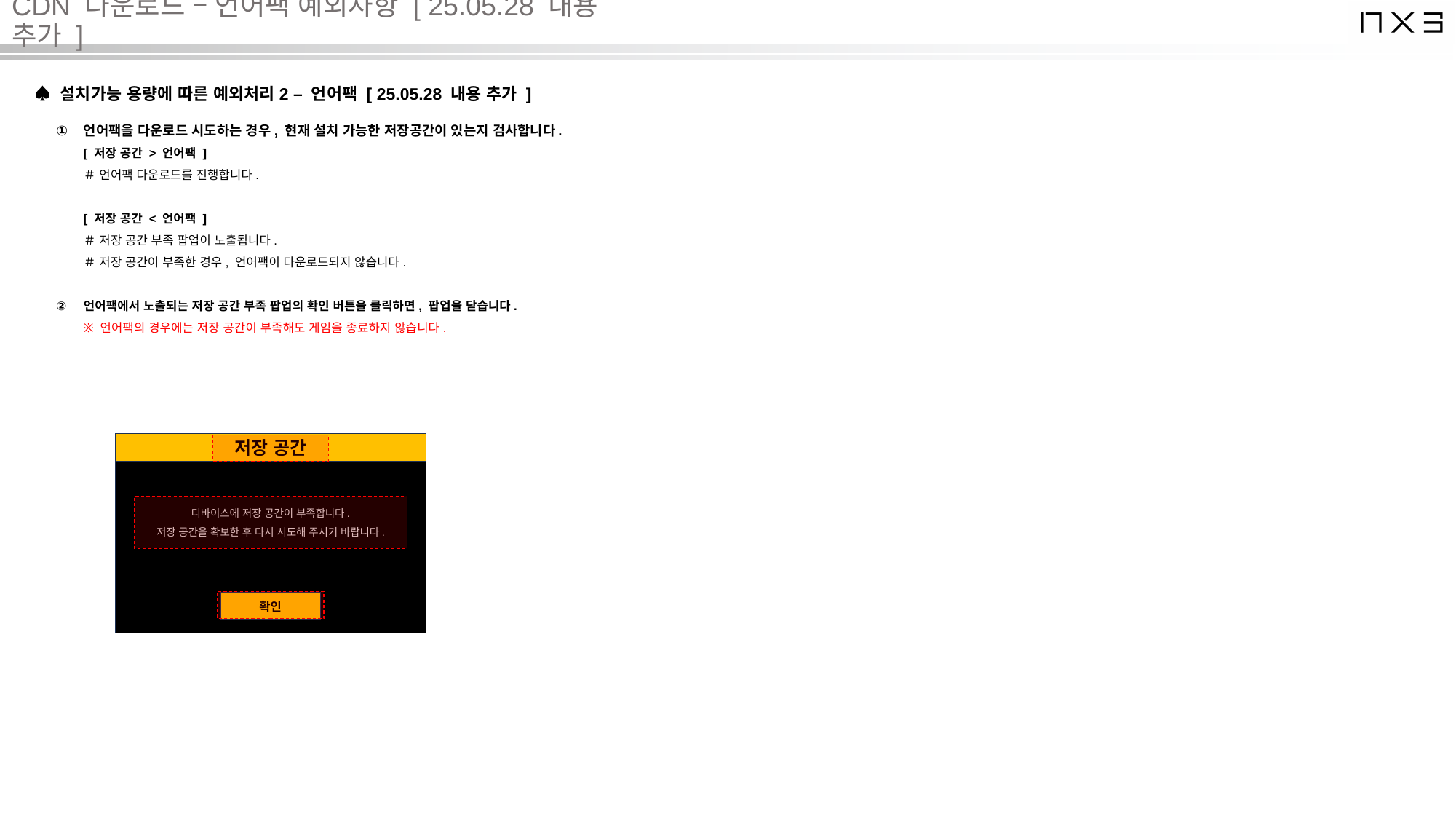

# CDN 다운로드 – 언어팩 예외사항 [ 25.05.28 내용 추가 ]
♠ 설치가능 용량에 따른 예외처리2 – 언어팩 [ 25.05.28 내용 추가 ]
언어팩을 다운로드 시도하는 경우, 현재 설치 가능한 저장공간이 있는지 검사합니다.
[ 저장 공간 > 언어팩 ]
＃ 언어팩 다운로드를 진행합니다.
[ 저장 공간 < 언어팩 ]
＃ 저장 공간 부족 팝업이 노출됩니다.
＃ 저장 공간이 부족한 경우, 언어팩이 다운로드되지 않습니다.

언어팩에서 노출되는 저장 공간 부족 팝업의 확인 버튼을 클릭하면, 팝업을 닫습니다.
※ 언어팩의 경우에는 저장 공간이 부족해도 게임을 종료하지 않습니다.
저장 공간

디바이스에 저장 공간이 부족합니다.
저장 공간을 확보한 후 다시 시도해 주시기 바랍니다.

확인